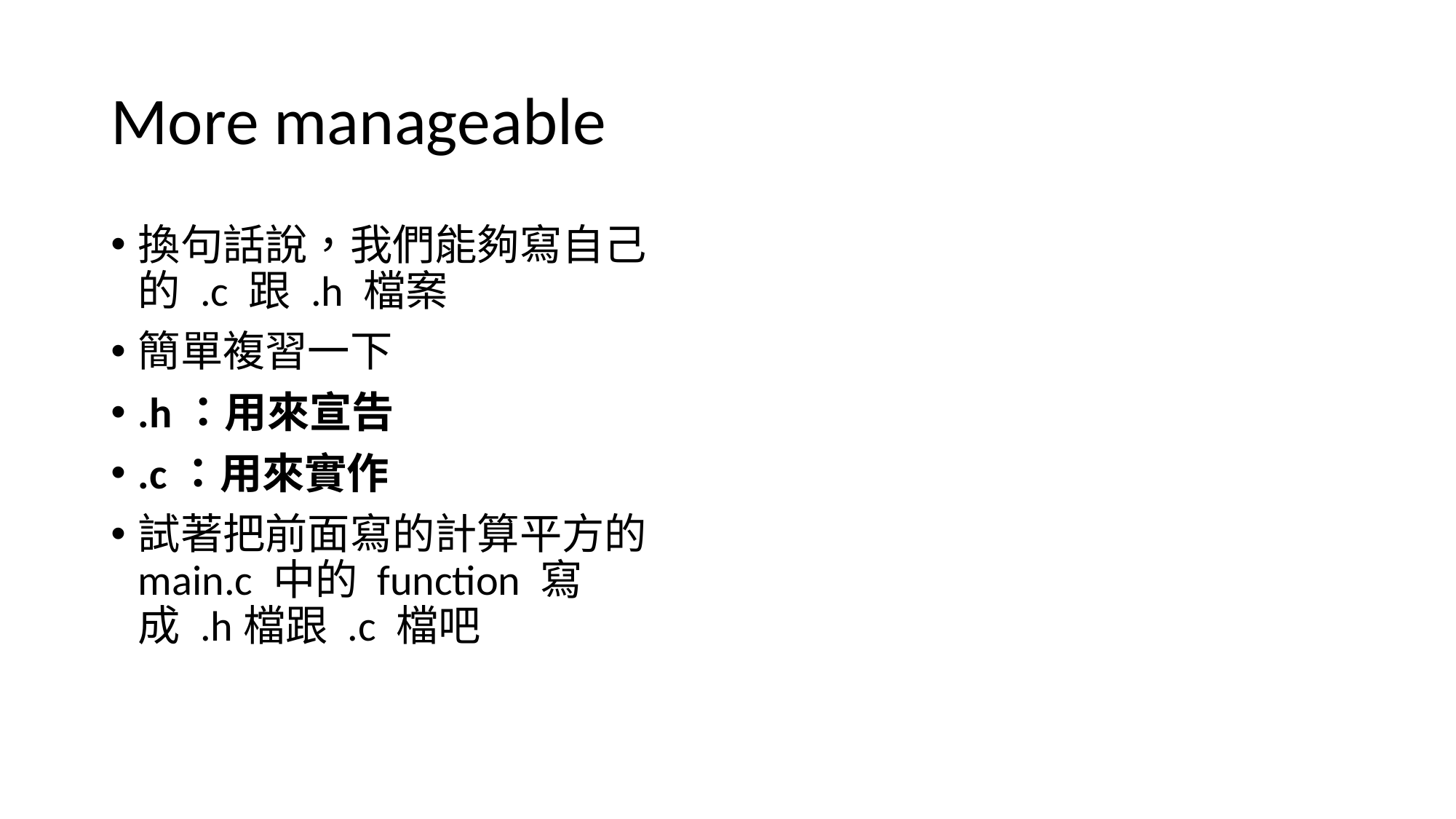

# More manageable
換句話說，我們能夠寫自己的 .c 跟 .h 檔案
簡單複習一下
.h：用來宣告
.c：用來實作
試著把前面寫的計算平方的 main.c 中的 function 寫成 .h檔跟 .c 檔吧